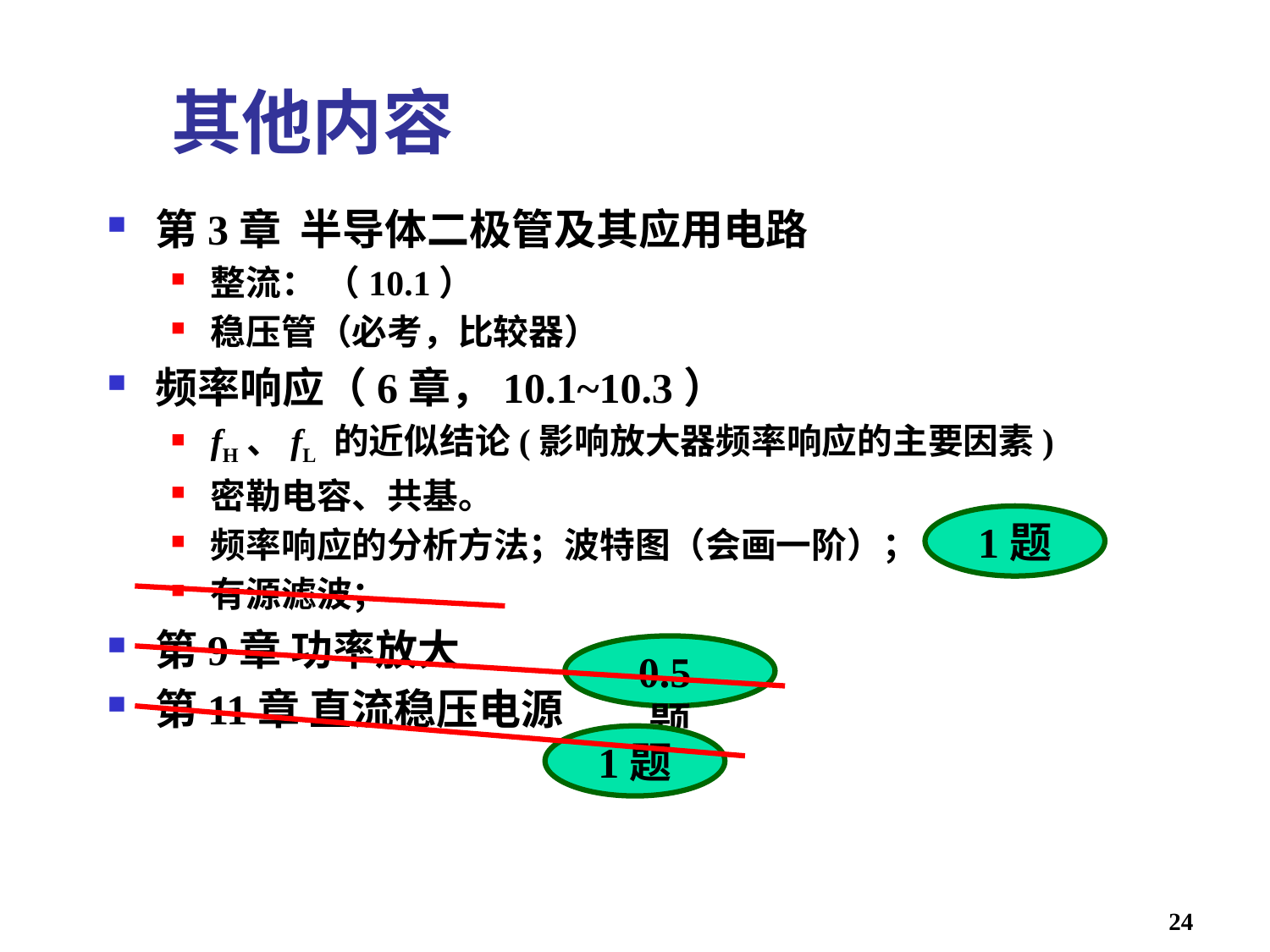

# 其他内容
第3章  半导体二极管及其应用电路
整流： （10.1）
稳压管（必考，比较器）
频率响应（6章，10.1~10.3）
fH、fL 的近似结论(影响放大器频率响应的主要因素)
密勒电容、共基。
频率响应的分析方法；波特图（会画一阶）；
有源滤波；
第9章 功率放大
第11章 直流稳压电源

1题

0.5题

1题
24